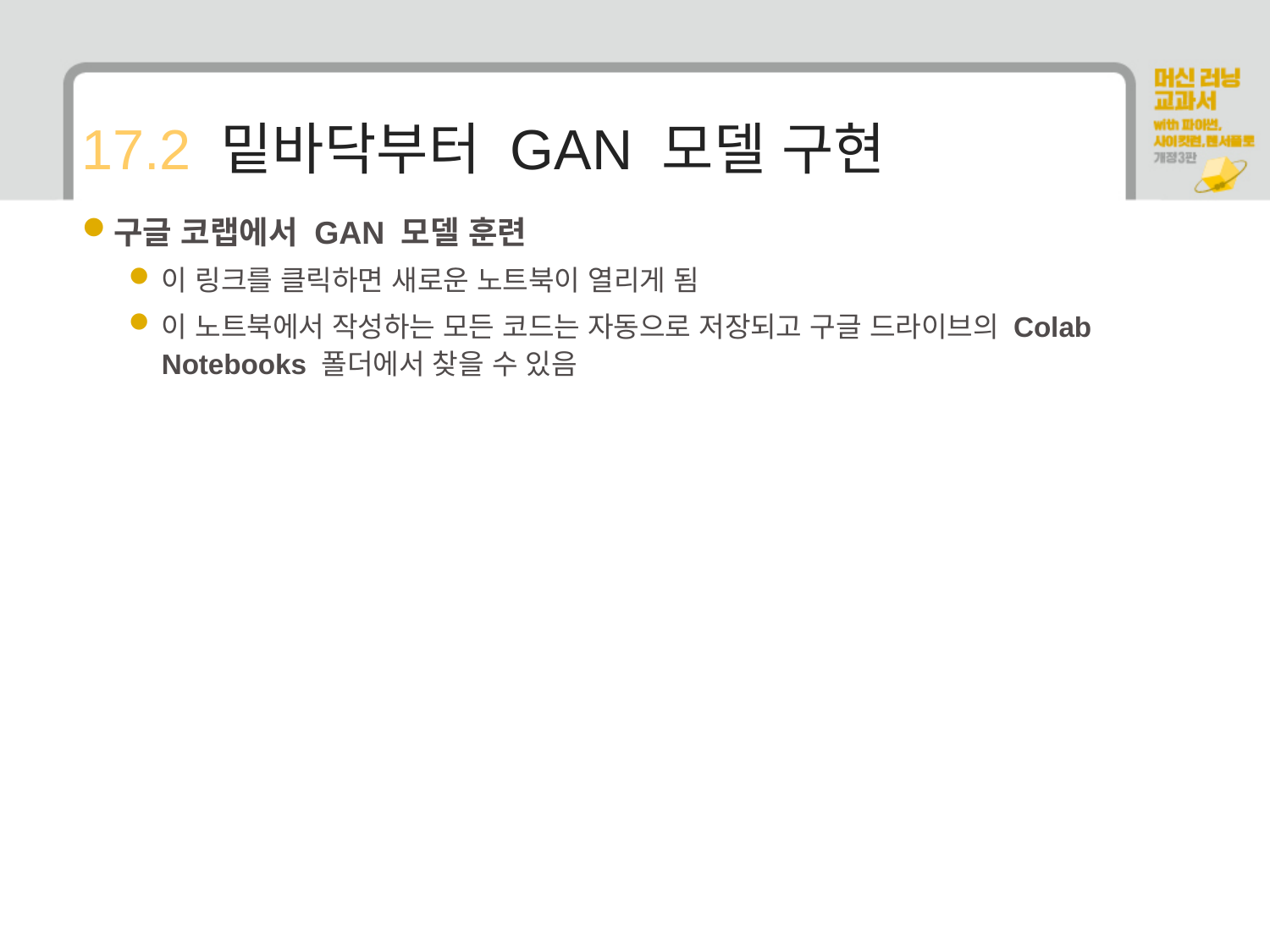

# 17.2 밑바닥부터 GAN 모델 구현
구글 코랩에서 GAN 모델 훈련
이 링크를 클릭하면 새로운 노트북이 열리게 됨
이 노트북에서 작성하는 모든 코드는 자동으로 저장되고 구글 드라이브의 Colab Notebooks 폴더에서 찾을 수 있음